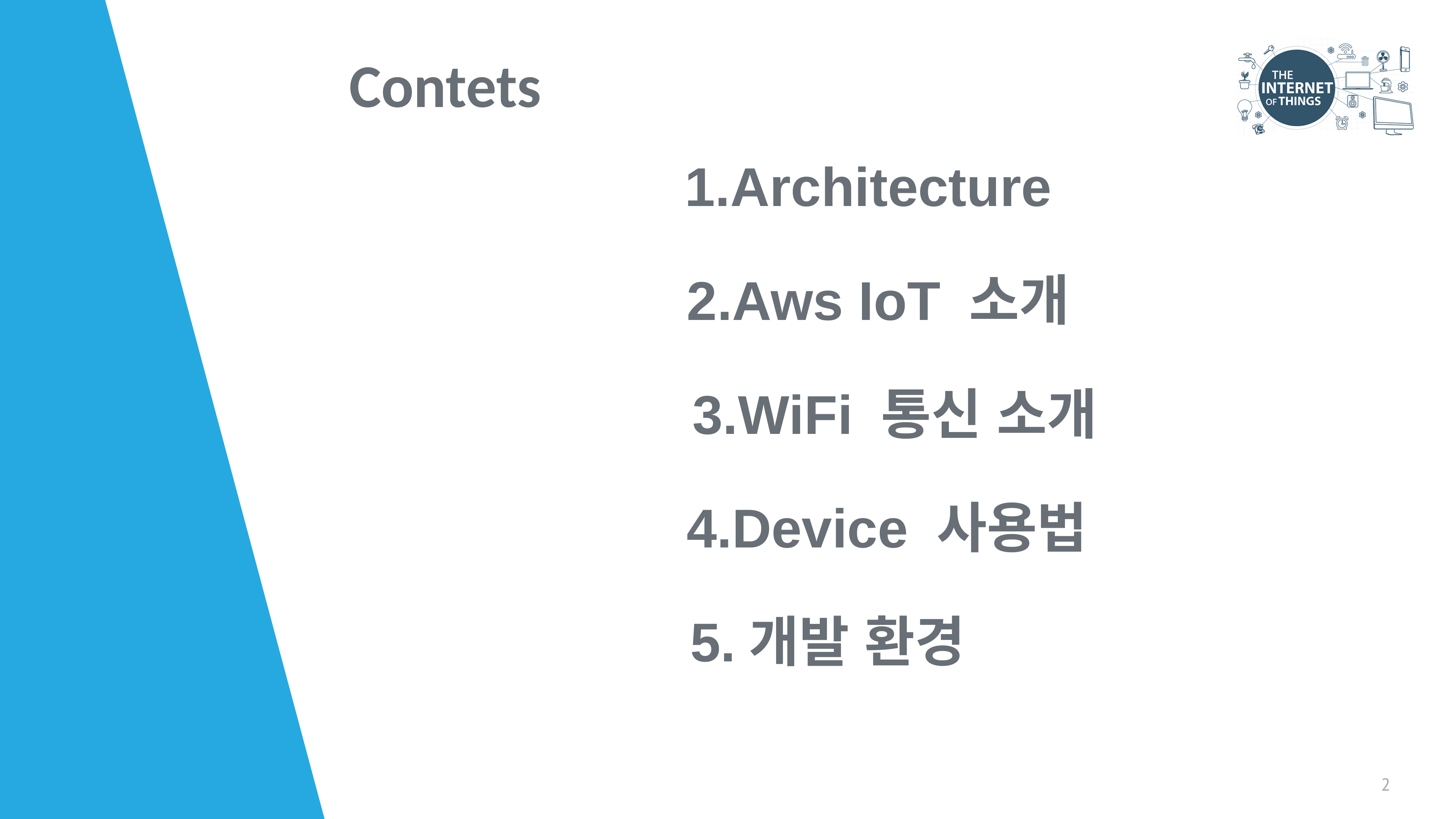

Contets
1.Architecture
2.Aws IoT 소개
3.WiFi 통신 소개
4.Device 사용법
5.개발 환경
2